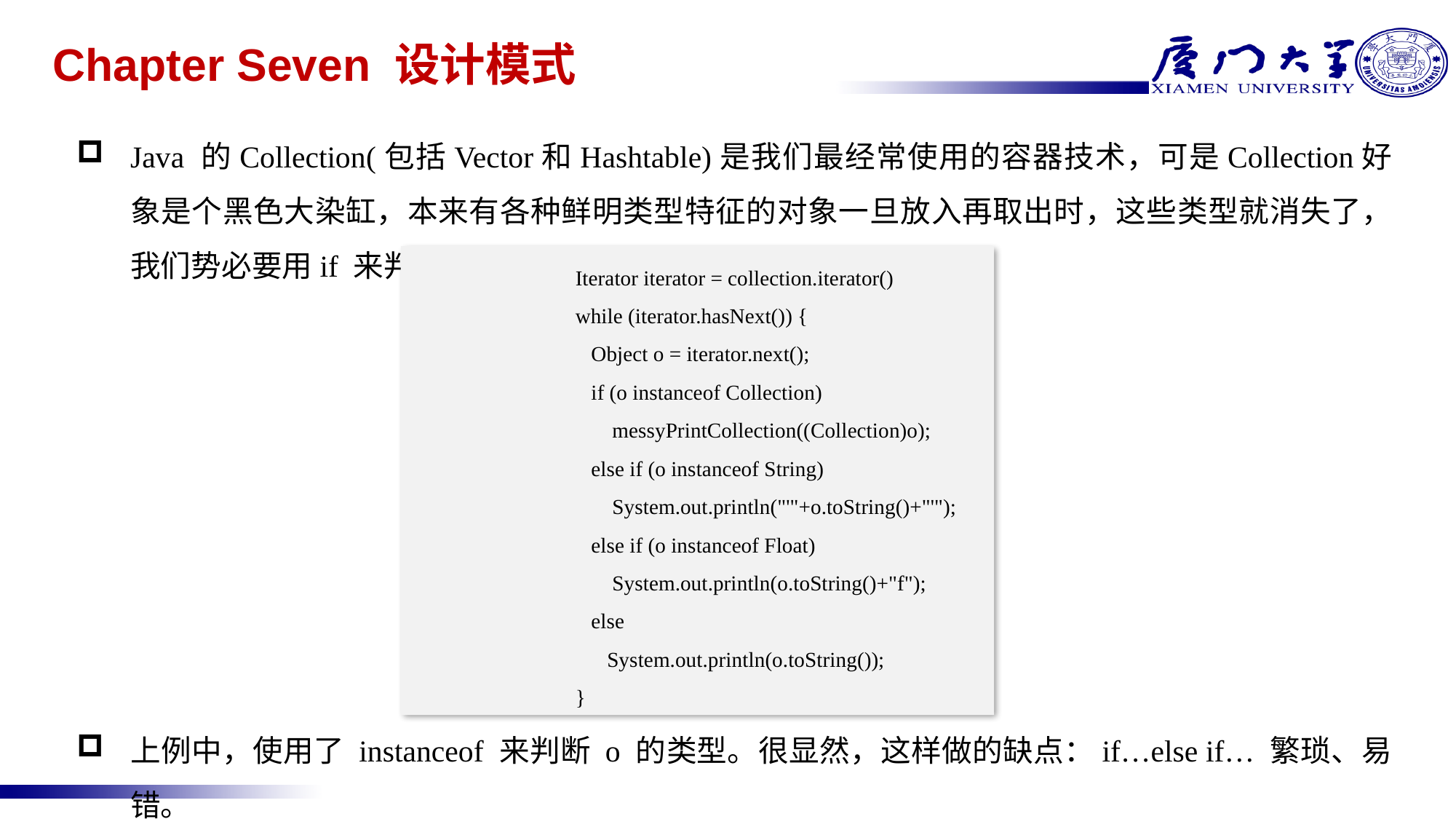

# Chapter Seven 设计模式
Java 的Collection(包括Vector和Hashtable)是我们最经常使用的容器技术，可是Collection好象是个黑色大染缸，本来有各种鲜明类型特征的对象一旦放入再取出时，这些类型就消失了，我们势必要用if 来判断：

上例中，使用了 instanceof 来判断 o 的类型。很显然，这样做的缺点：if…else if… 繁琐、易错。
Iterator iterator = collection.iterator()
while (iterator.hasNext()) {
   Object o = iterator.next();
   if (o instanceof Collection)
       messyPrintCollection((Collection)o);
   else if (o instanceof String)
       System.out.println("'"+o.toString()+"'");
   else if (o instanceof Float)
       System.out.println(o.toString()+"f");
   else
      System.out.println(o.toString());
}